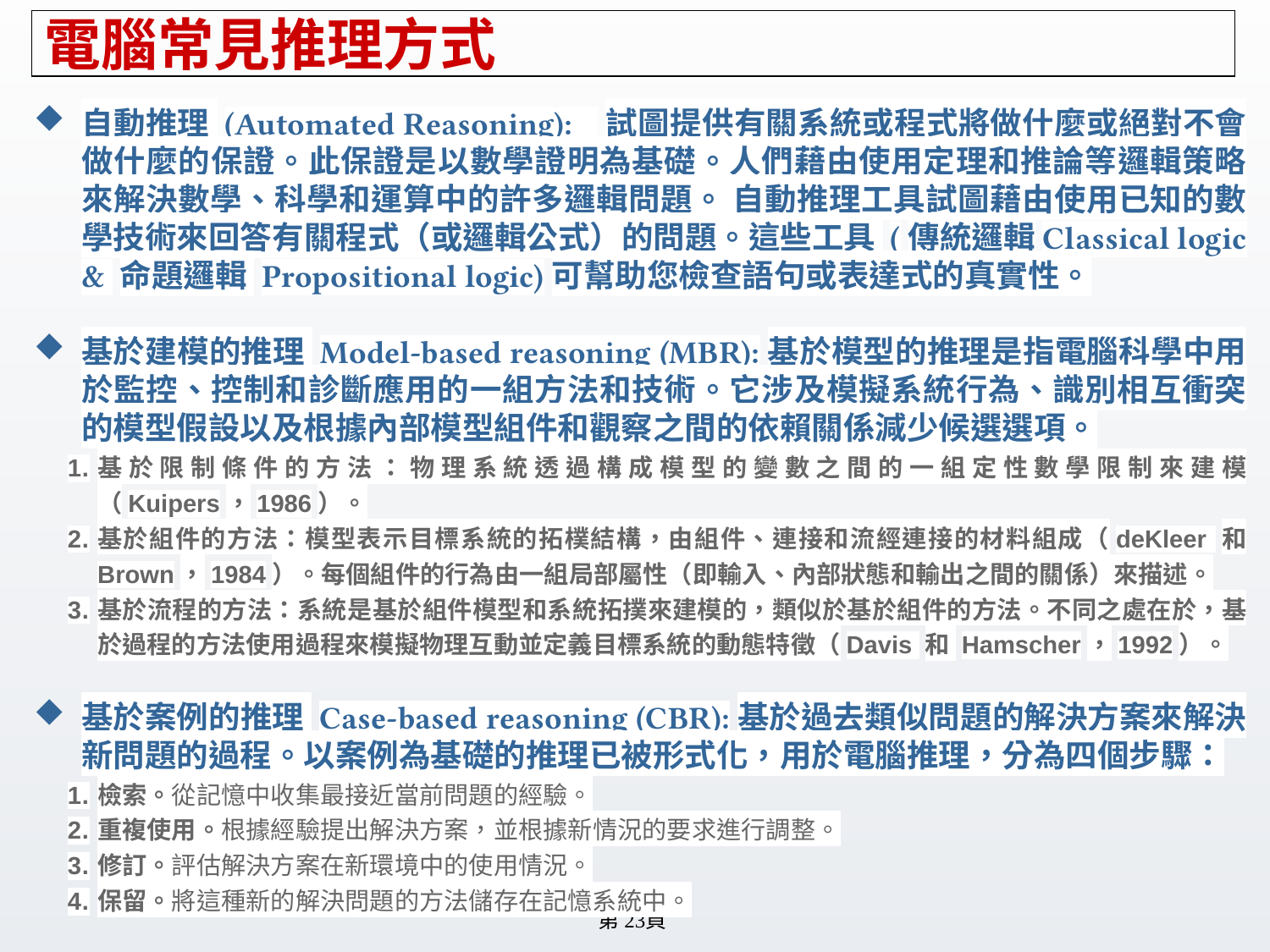

# 電腦常見推理方式
自動推理 (Automated Reasoning):   試圖提供有關系統或程式將做什麼或絕對不會做什麼的保證。此保證是以數學證明為基礎。人們藉由使用定理和推論等邏輯策略來解決數學、科學和運算中的許多邏輯問題。 自動推理工具試圖藉由使用已知的數學技術來回答有關程式（或邏輯公式）的問題。這些工具 (傳統邏輯Classical logic & 命題邏輯 Propositional logic)可幫助您檢查語句或表達式的真實性。

基於建模的推理 Model-based reasoning (MBR):基於模型的推理是指電腦科學中用於監控、控制和診斷應用的一組方法和技術。它涉及模擬系統行為、識別相互衝突的模型假設以及根據內部模型組件和觀察之間的依賴關係減少候選選項。
基於限制條件的方法：物理系統透過構成模型的變數之間的一組定性數學限制來建模（Kuipers，1986）。
基於組件的方法：模型表示目標系統的拓樸結構，由組件、連接和流經連接的材料組成（deKleer 和 Brown，1984）。每個組件的行為由一組局部屬性（即輸入、內部狀態和輸出之間的關係）來描述。
基於流程的方法：系統是基於組件模型和系統拓撲來建模的，類似於基於組件的方法。不同之處在於，基於過程的方法使用過程來模擬物理互動並定義目標系統的動態特徵（Davis 和 Hamscher，1992）。

基於案例的推理 Case-based reasoning (CBR):基於過去類似問題的解決方案來解決新問題的過程。以案例為基礎的推理已被形式化，用於電腦推理，分為四個步驟：
檢索。從記憶中收集最接近當前問題的經驗。
重複使用。根據經驗提出解決方案，並根據新情況的要求進行調整。
修訂。評估解決方案在新環境中的使用情況。
保留。將這種新的解決問題的方法儲存在記憶系統中。